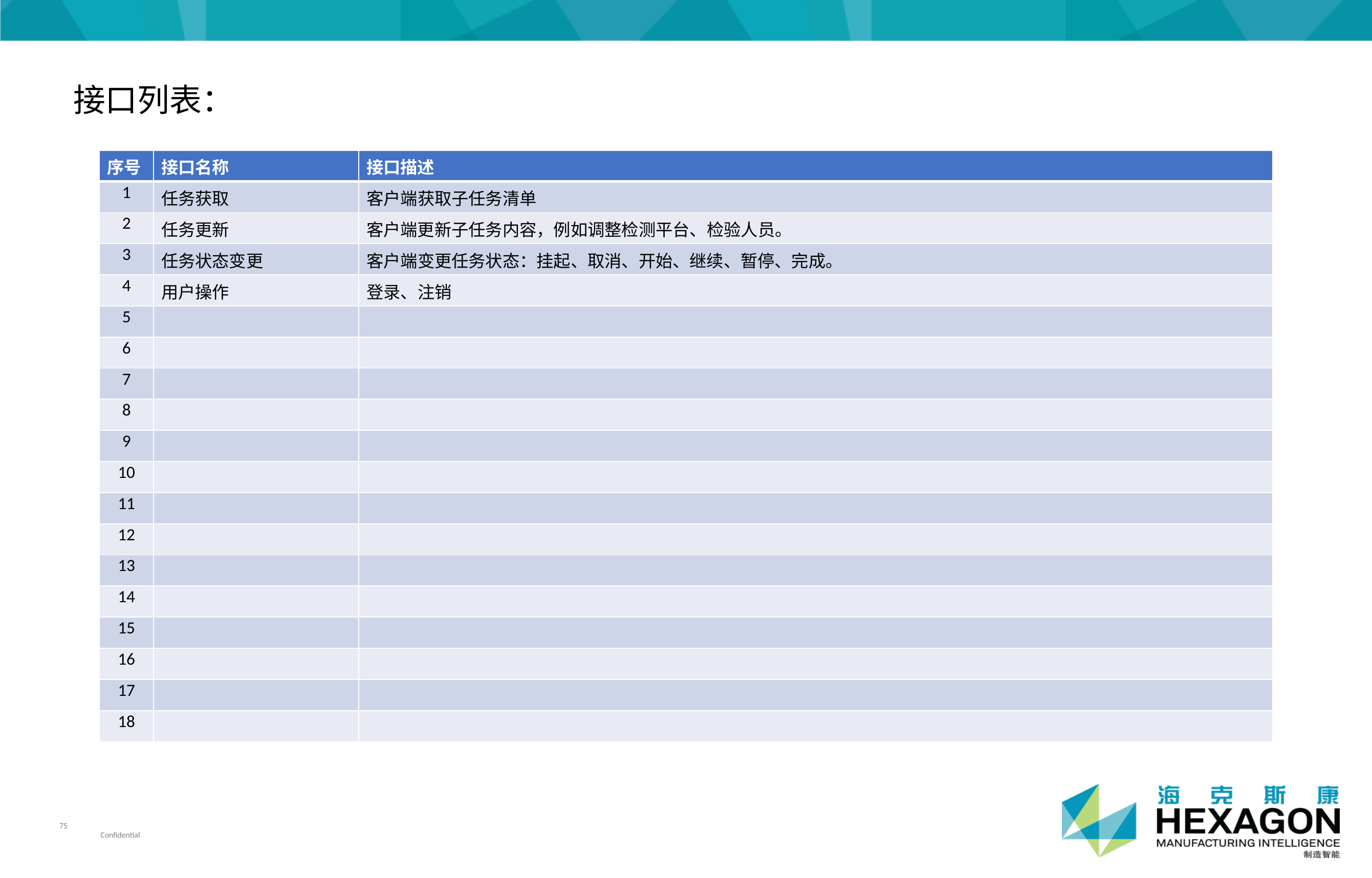

接口列表：
| 序号 | 接口名称 | 接口描述 |
| --- | --- | --- |
| 1 | 任务获取 | 客户端获取子任务清单 |
| 2 | 任务更新 | 客户端更新子任务内容，例如调整检测平台、检验人员。 |
| 3 | 任务状态变更 | 客户端变更任务状态：挂起、取消、开始、继续、暂停、完成。 |
| 4 | 用户操作 | 登录、注销 |
| 5 |  |  |
| 6 |  |  |
| 7 |  |  |
| 8 |  |  |
| 9 |  |  |
| 10 |  |  |
| 11 |  |  |
| 12 |  |  |
| 13 |  |  |
| 14 |  |  |
| 15 |  |  |
| 16 |  |  |
| 17 |  |  |
| 18 |  |  |
相应接口